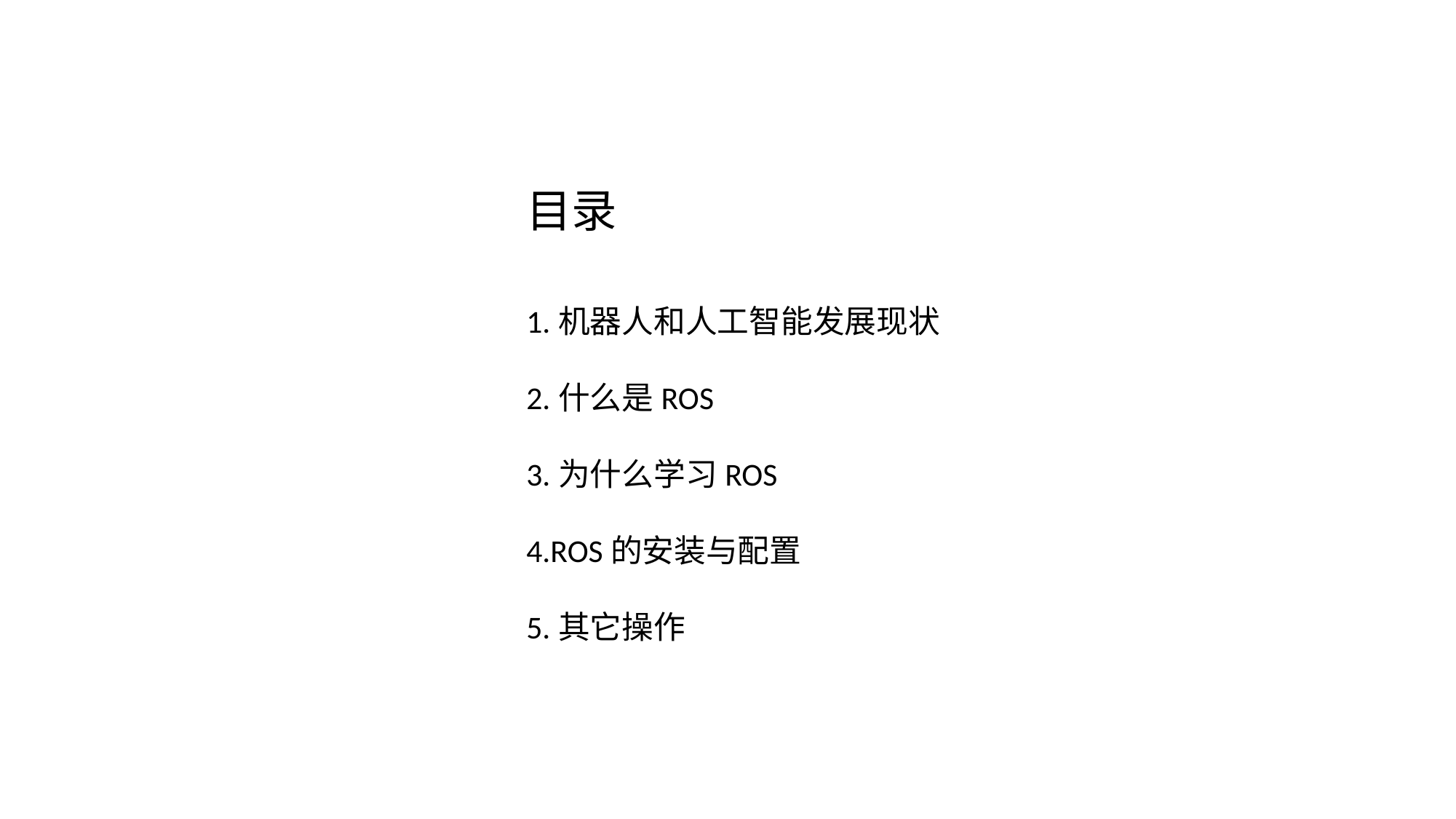

目录
1.机器人和人工智能发展现状

2.什么是ROS

3.为什么学习ROS

4.ROS的安装与配置

5.其它操作